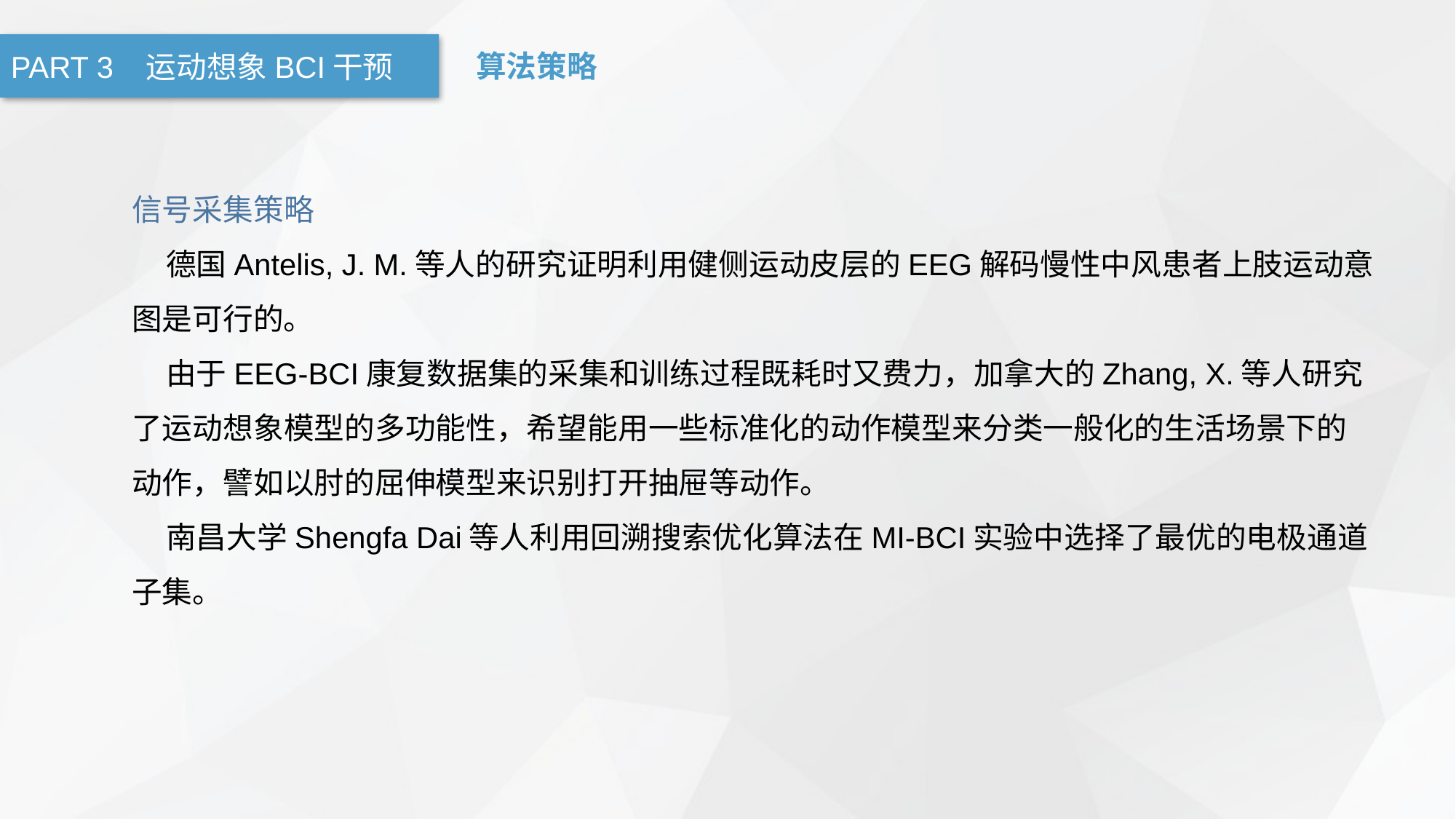

PART 3   运动想象BCI干预
算法策略
信号采集策略
    德国Antelis, J. M.等人的研究证明利用健侧运动皮层的EEG解码慢性中风患者上肢运动意图是可行的。
    由于EEG-BCI康复数据集的采集和训练过程既耗时又费力，加拿大的Zhang, X.等人研究了运动想象模型的多功能性，希望能用一些标准化的动作模型来分类一般化的生活场景下的动作，譬如以肘的屈伸模型来识别打开抽屉等动作。
    南昌大学Shengfa Dai等人利用回溯搜索优化算法在MI-BCI实验中选择了最优的电极通道子集。